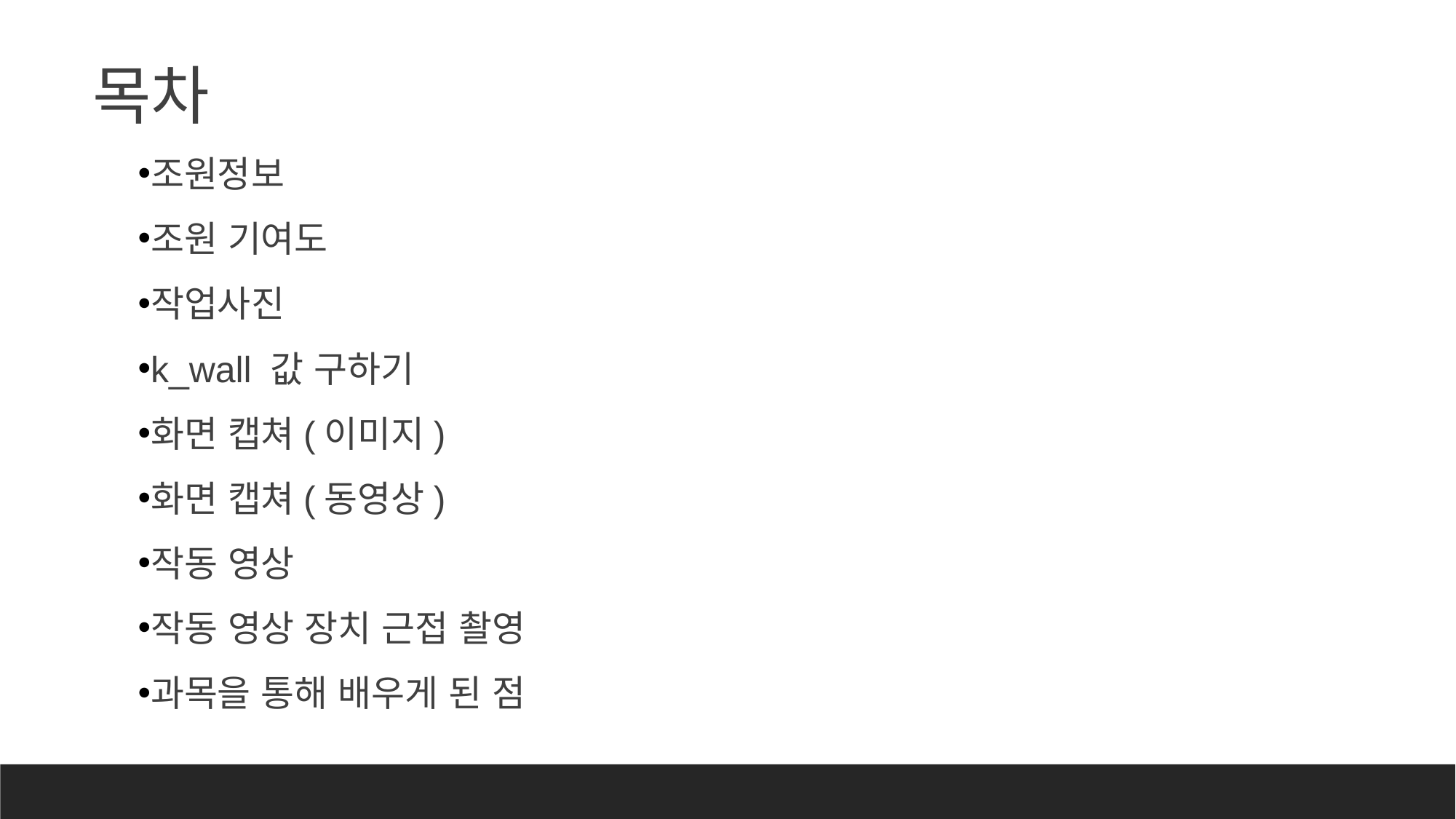

목차
조원정보
조원 기여도
작업사진
k_wall 값 구하기
화면 캡쳐(이미지)
화면 캡쳐(동영상)
작동 영상
작동 영상 장치 근접 촬영
과목을 통해 배우게 된 점